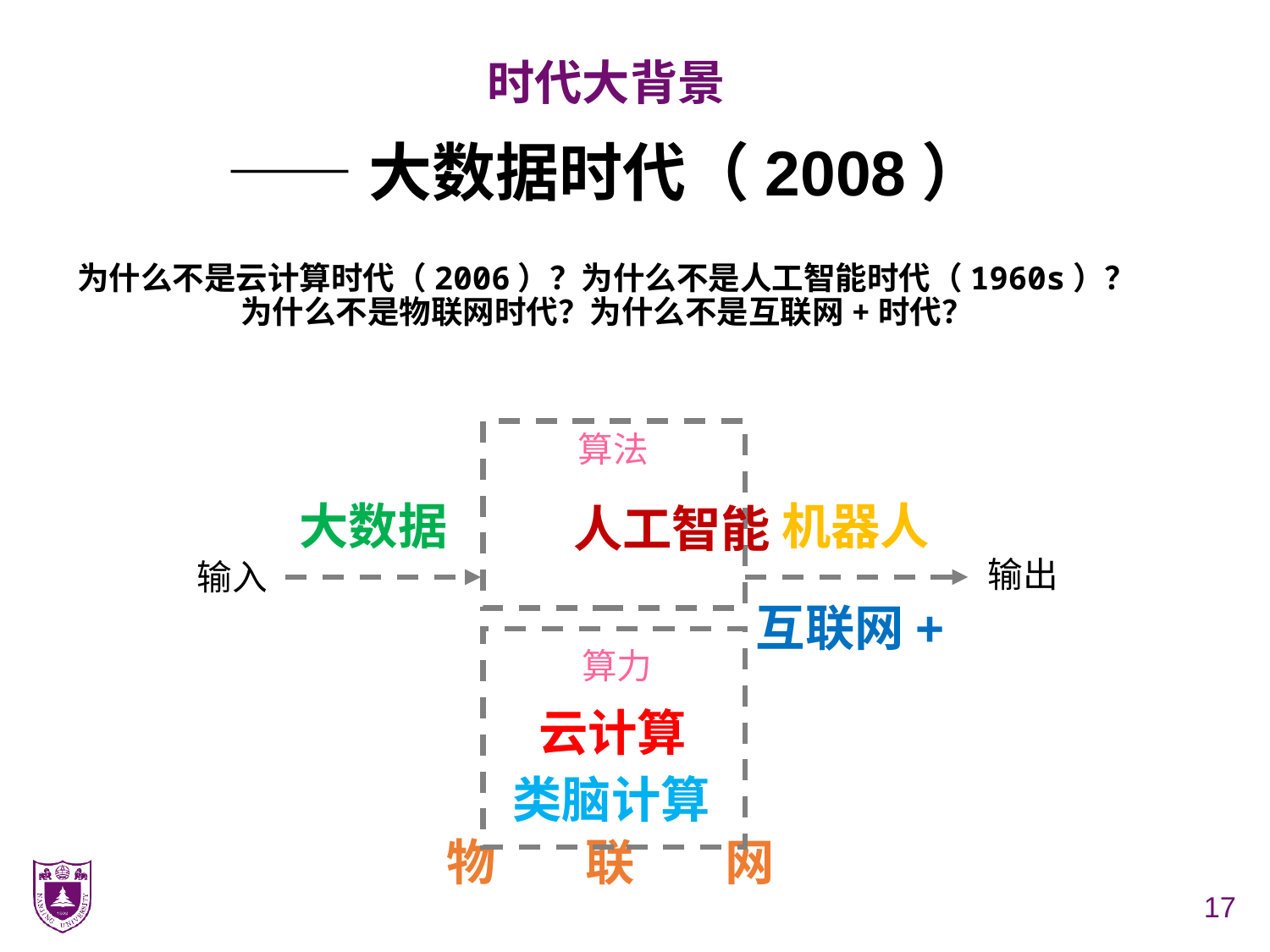

# 时代大背景
——大数据时代（2008）
为什么不是云计算时代（2006）？为什么不是人工智能时代（1960s）？
为什么不是物联网时代？为什么不是互联网+时代？
算法

大数据
机器人
人工智能
输出
输入
互联网+

算力
云计算
类脑计算
物        联        网
17